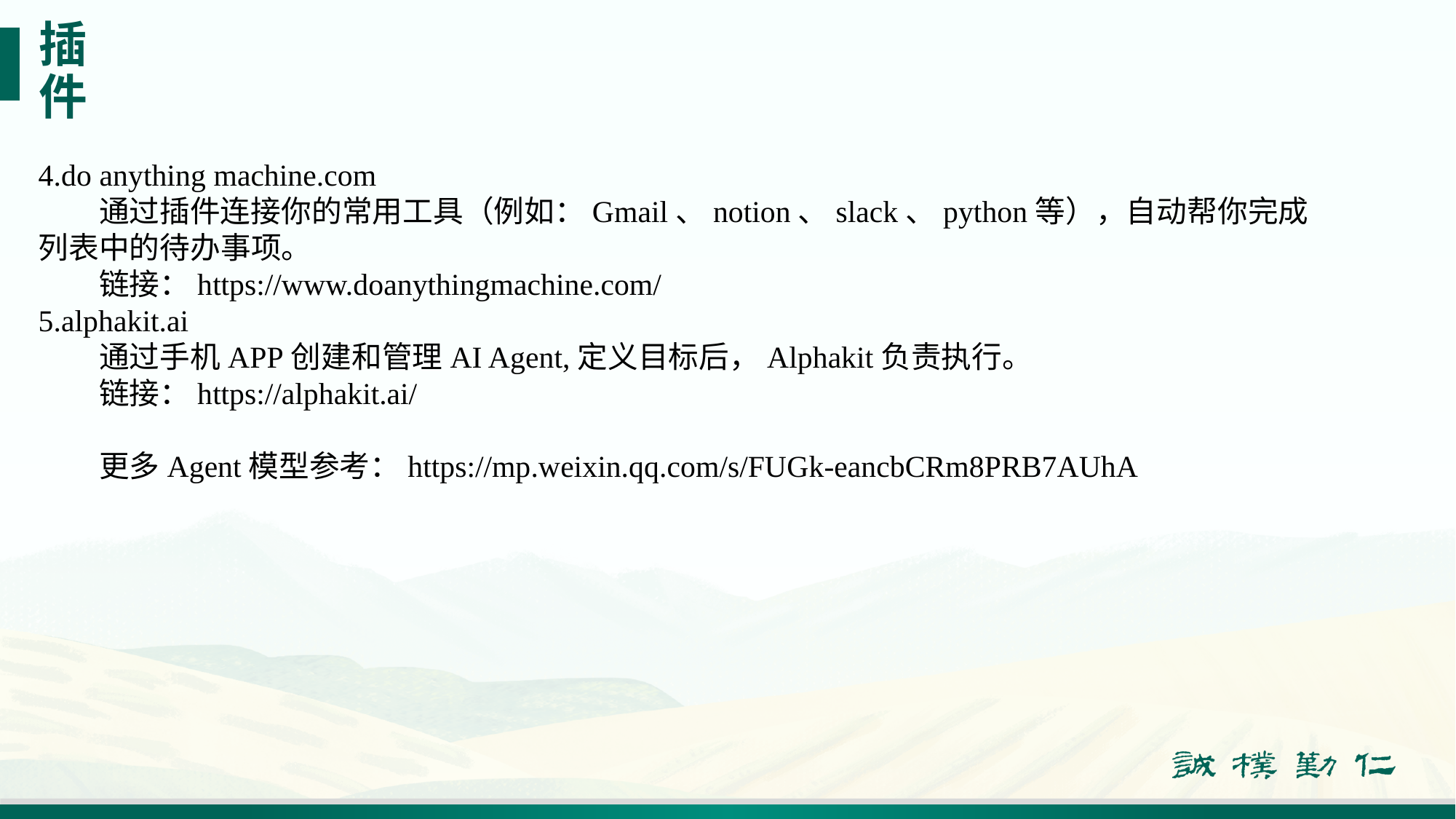

# 插件
4.do anything machine.com
通过插件连接你的常用工具（例如：Gmail、notion、slack、python等），自动帮你完成列表中的待办事项。
链接：https://www.doanythingmachine.com/
5.alphakit.ai
通过手机APP创建和管理AI Agent,定义目标后，Alphakit负责执行。
链接：https://alphakit.ai/

更多Agent模型参考：https://mp.weixin.qq.com/s/FUGk-eancbCRm8PRB7AUhA